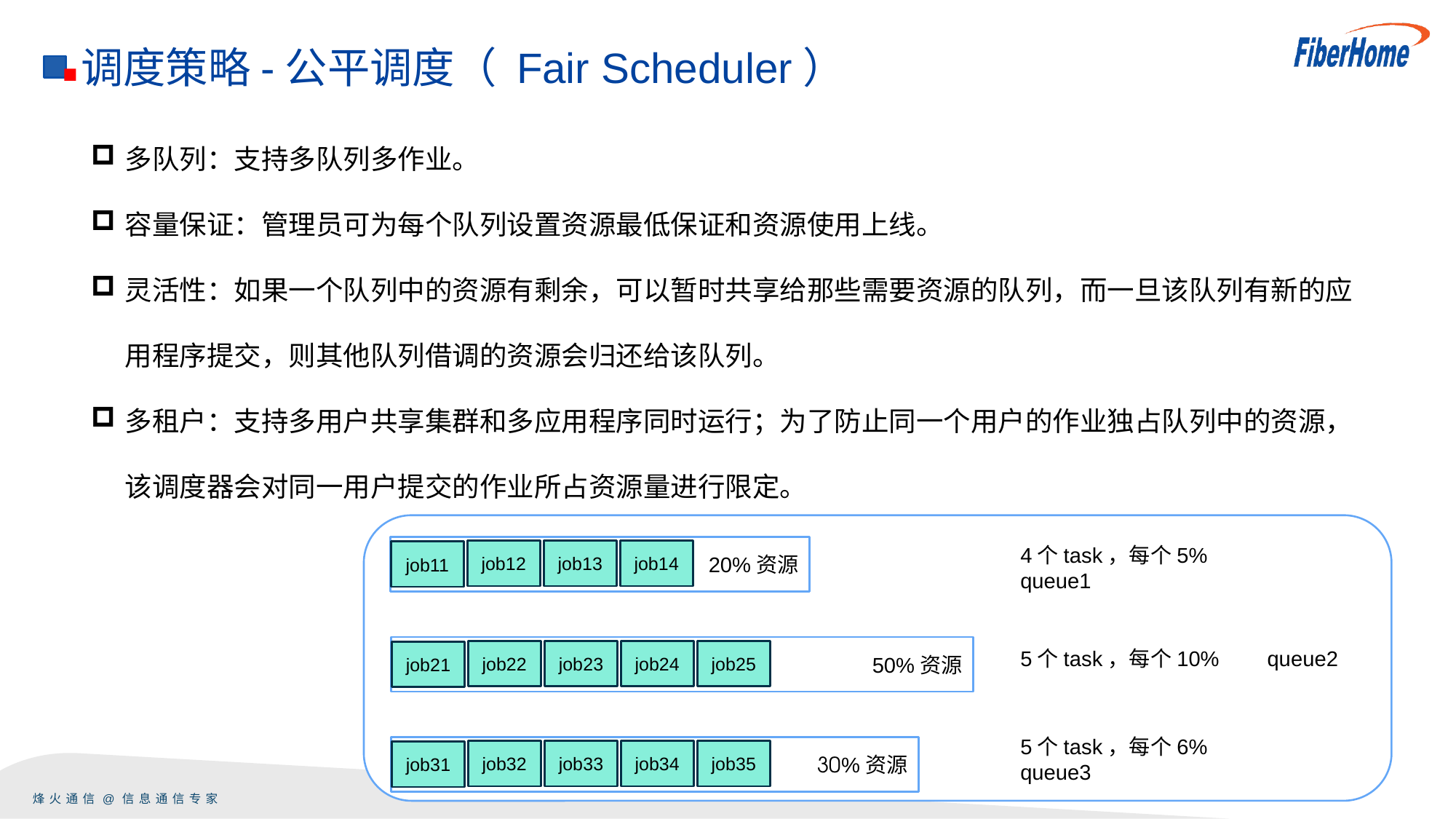

调度策略-公平调度（ Fair Scheduler）
多队列：支持多队列多作业。
容量保证：管理员可为每个队列设置资源最低保证和资源使用上线。
灵活性：如果一个队列中的资源有剩余，可以暂时共享给那些需要资源的队列，而一旦该队列有新的应用程序提交，则其他队列借调的资源会归还给该队列。
多租户：支持多用户共享集群和多应用程序同时运行；为了防止同一个用户的作业独占队列中的资源，该调度器会对同一用户提交的作业所占资源量进行限定。

20%资源
4个task，每个5%           queue1
job12
job13
job14
job11
50%资源
5个task，每个10%        queue2
job22
job23
job24
job25
job21
5个task，每个6%           queue3
30%资源
job32
job33
job34
job35
job31